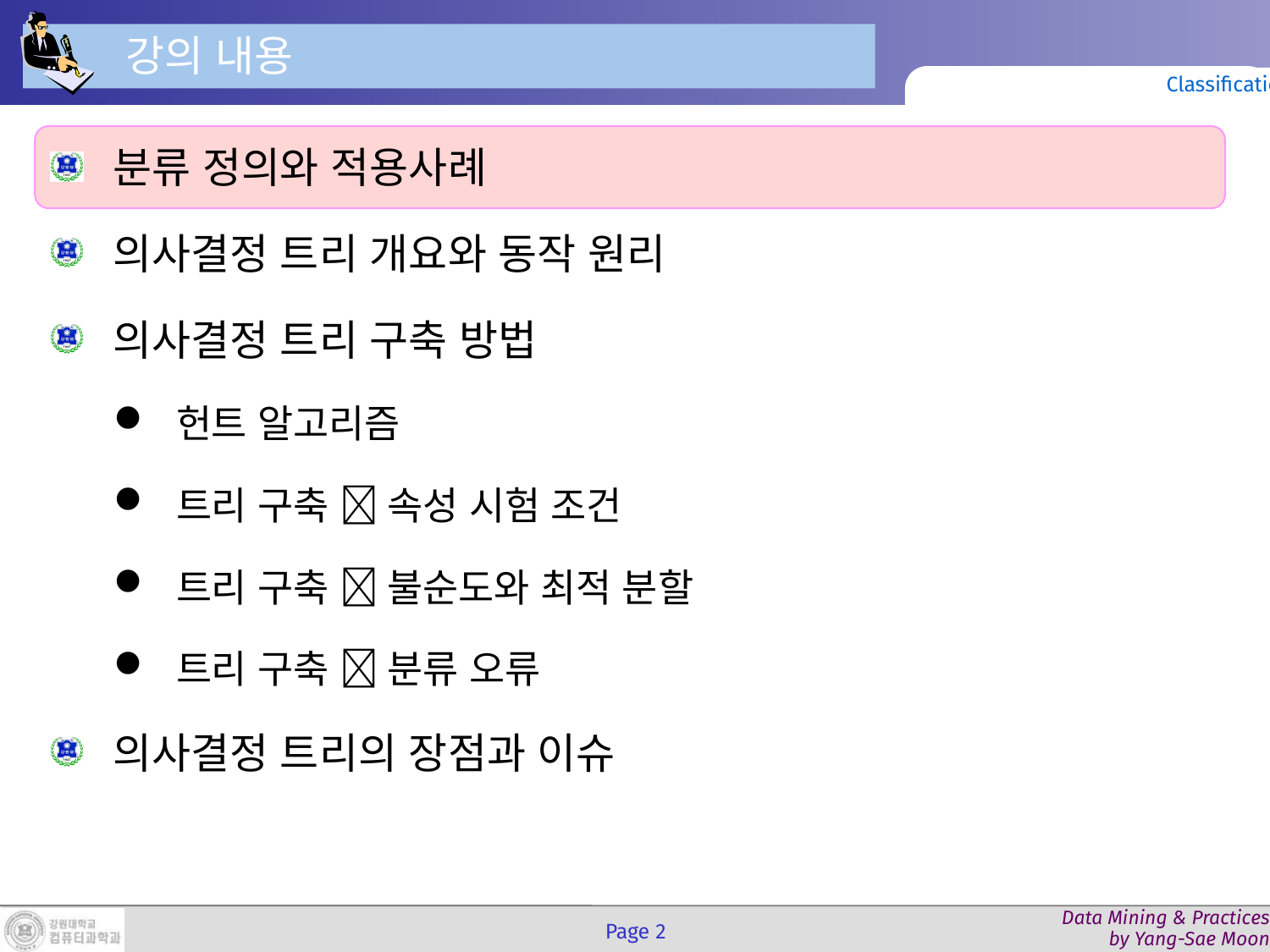

강의 내용
Classification

분류 정의와 적용사례
의사결정 트리 개요와 동작 원리
의사결정 트리 구축 방법
헌트 알고리즘
트리 구축 − 속성 시험 조건
트리 구축 − 불순도와 최적 분할
트리 구축 − 분류 오류
의사결정 트리의 장점과 이슈
Page 2